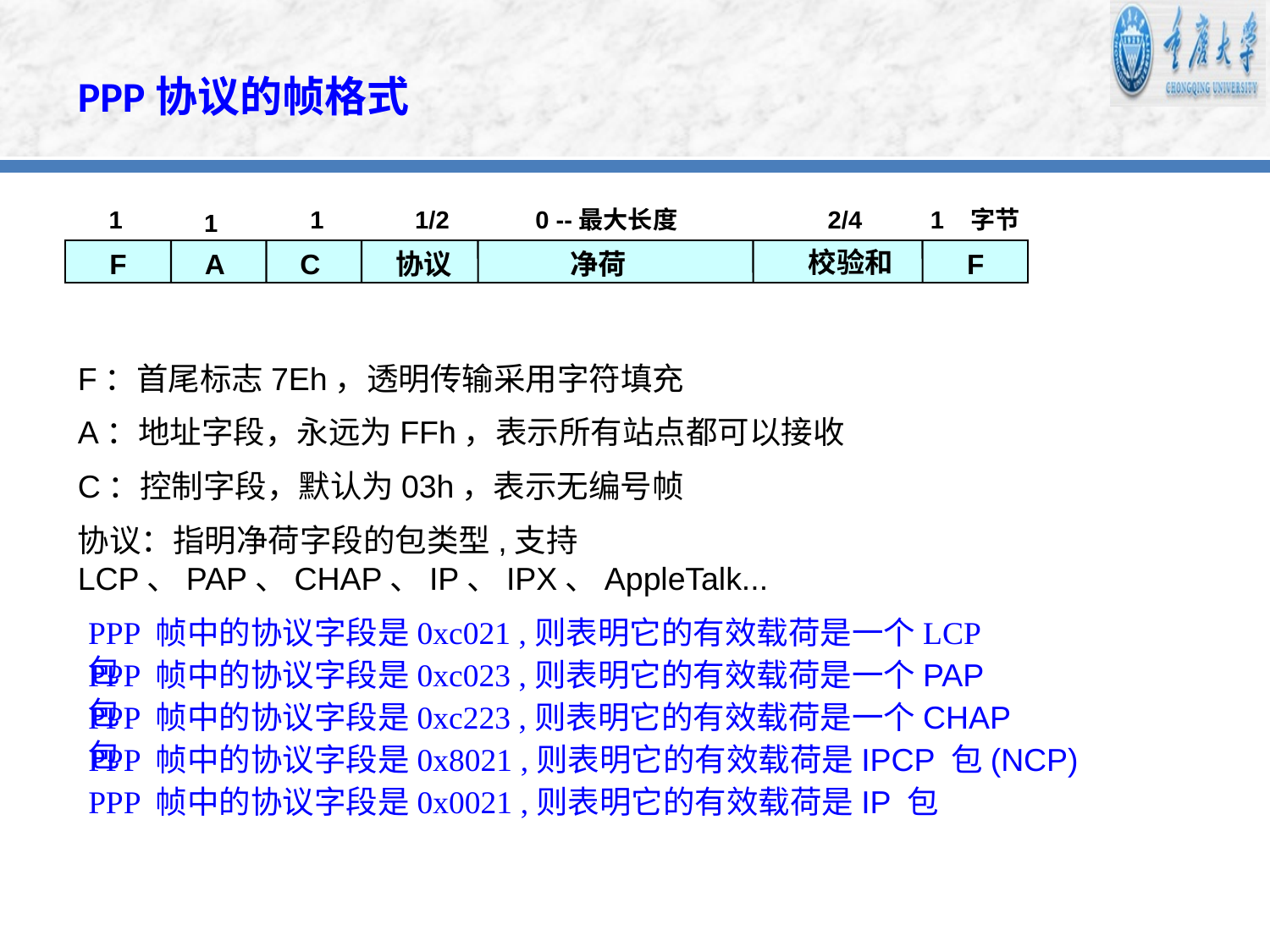

PPP协议的帧格式
1
1
1/2
 0 --最大长度
2/4
1   字节
1
校验和

F

A

C

协议

     净荷

F
F：首尾标志7Eh，透明传输采用字符填充
A：地址字段，永远为FFh，表示所有站点都可以接收
C：控制字段，默认为03h，表示无编号帧
协议：指明净荷字段的包类型,支持LCP、PAP、CHAP、IP、IPX、AppleTalk...
PPP 帧中的协议字段是0xc021 ,则表明它的有效载荷是一个LCP 包
PPP 帧中的协议字段是0xc023 ,则表明它的有效载荷是一个PAP 包
PPP 帧中的协议字段是0xc223 ,则表明它的有效载荷是一个CHAP包
PPP 帧中的协议字段是0x8021 ,则表明它的有效载荷是IPCP 包(NCP)
PPP 帧中的协议字段是0x0021 ,则表明它的有效载荷是IP 包